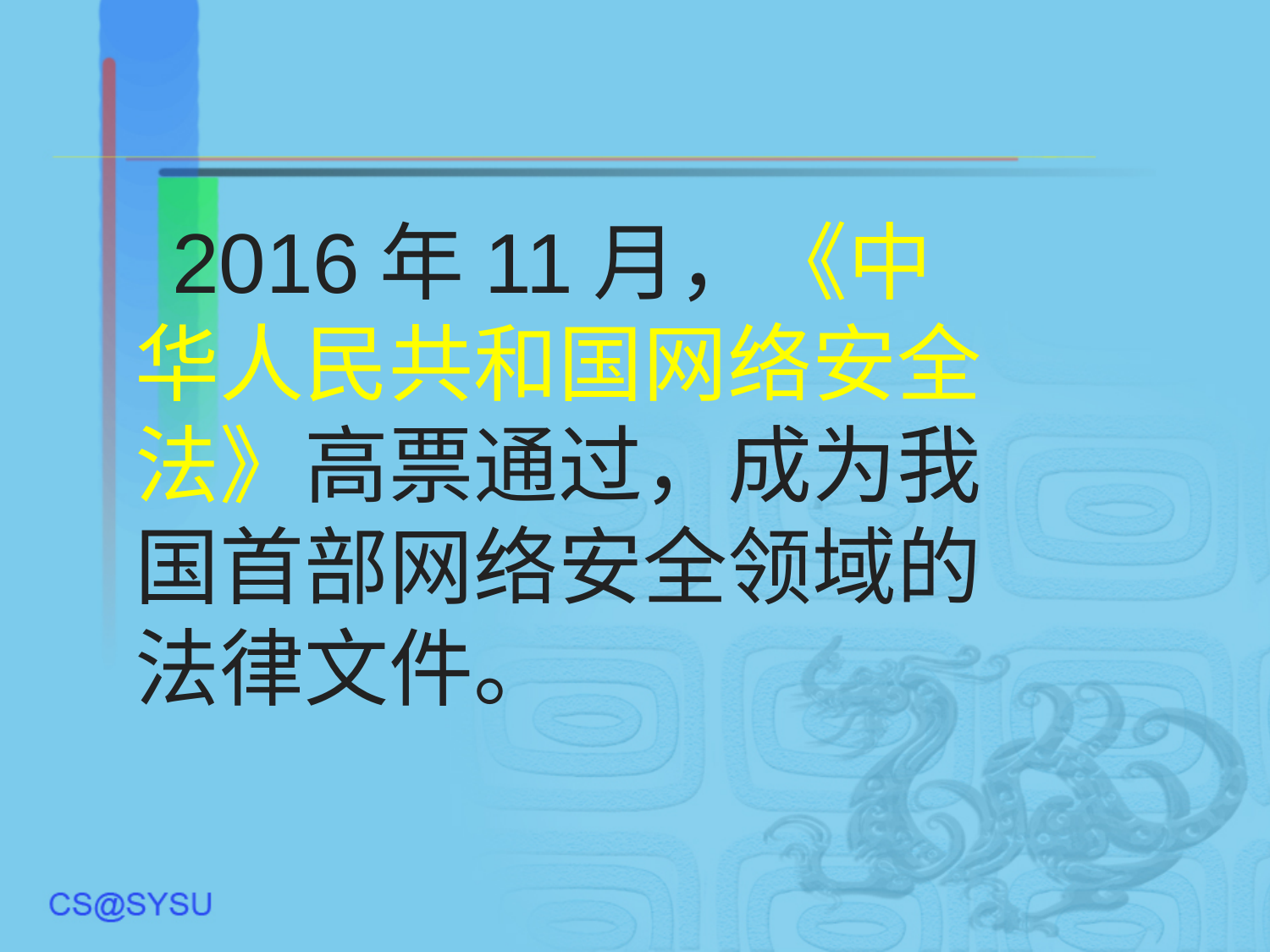

2016年11月，《中华人民共和国网络安全法》高票通过，成为我国首部网络安全领域的法律文件。
39